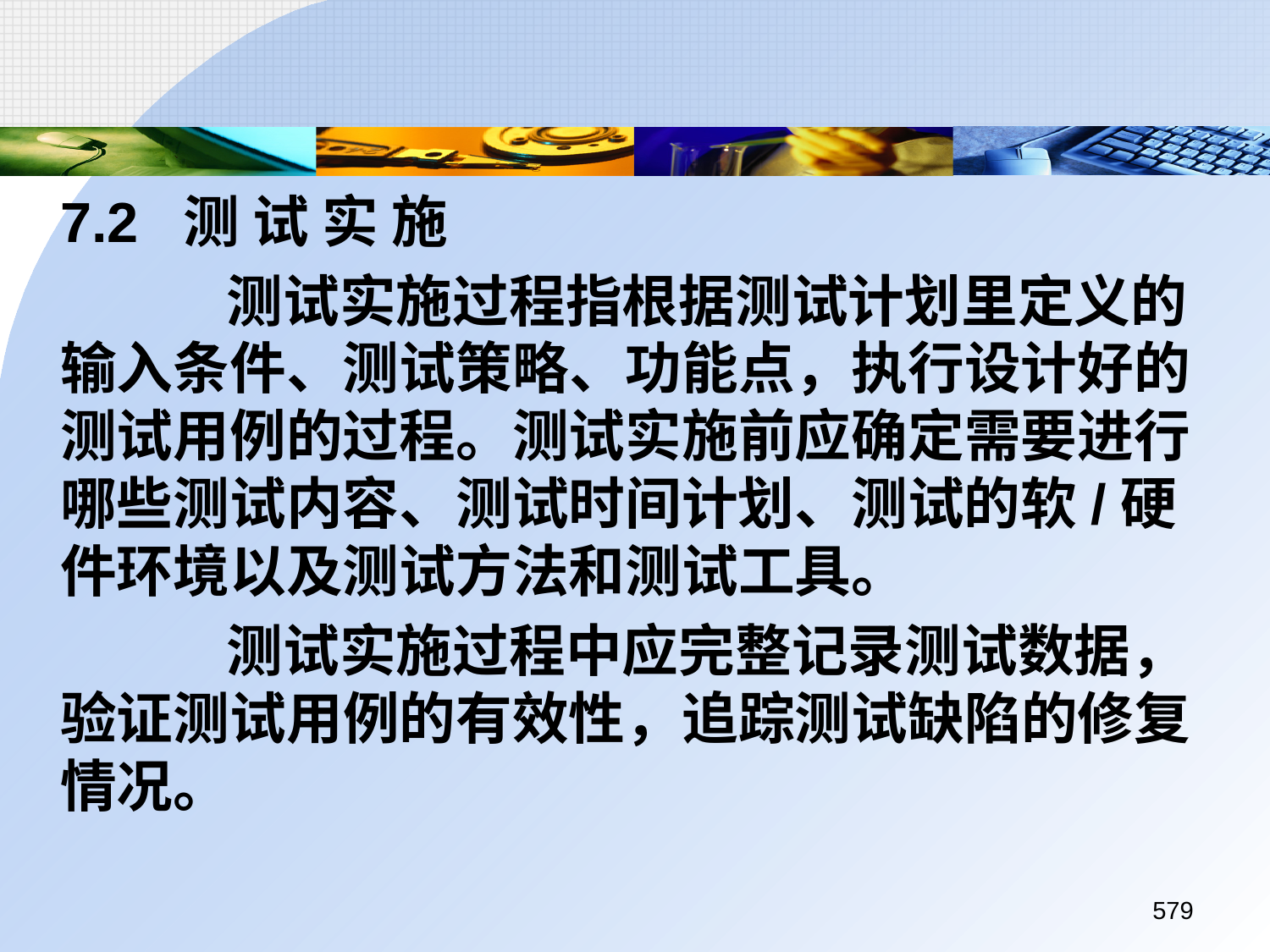

7.2  测 试 实 施
		  测试实施过程指根据测试计划里定义的输入条件、测试策略、功能点，执行设计好的测试用例的过程。测试实施前应确定需要进行哪些测试内容、测试时间计划、测试的软/硬件环境以及测试方法和测试工具。
		  测试实施过程中应完整记录测试数据，验证测试用例的有效性，追踪测试缺陷的修复情况。

579